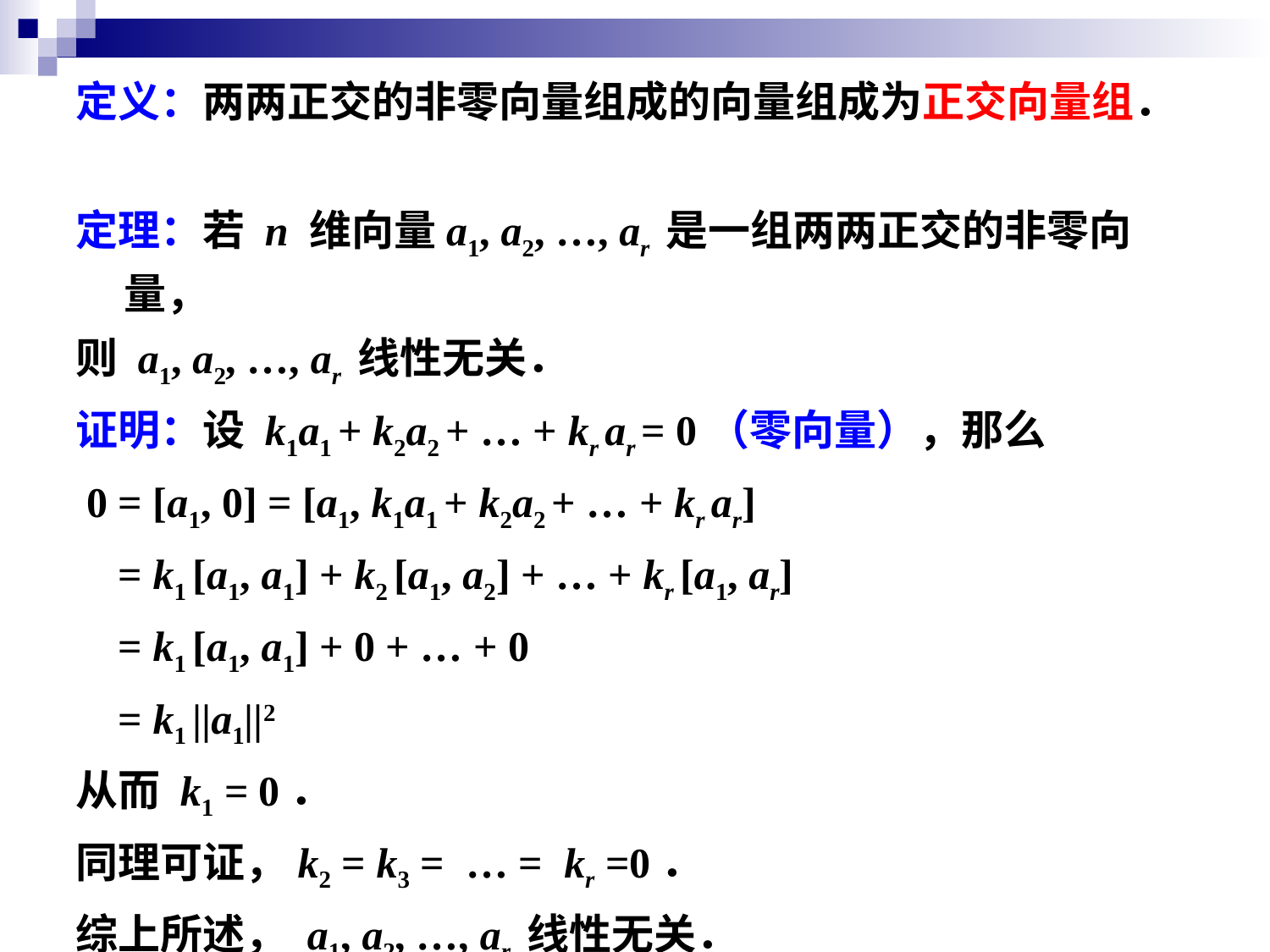

定义：两两正交的非零向量组成的向量组成为正交向量组．

定理：若 n 维向量a1, a2, …, ar 是一组两两正交的非零向量，
则 a1, a2, …, ar 线性无关．
证明：设 k1a1 + k2a2 + … + kr ar = 0（零向量），那么
 0 = [a1, 0] = [a1, k1a1 + k2a2 + … + kr ar]
    = k1 [a1, a1] + k2 [a1, a2] + … + kr [a1, ar]
    = k1 [a1, a1] + 0 + … + 0
    = k1 ||a1||2
从而 k1 = 0．
同理可证，k2 = k3 =  … =  kr =0．
综上所述， a1, a2, …, ar 线性无关．